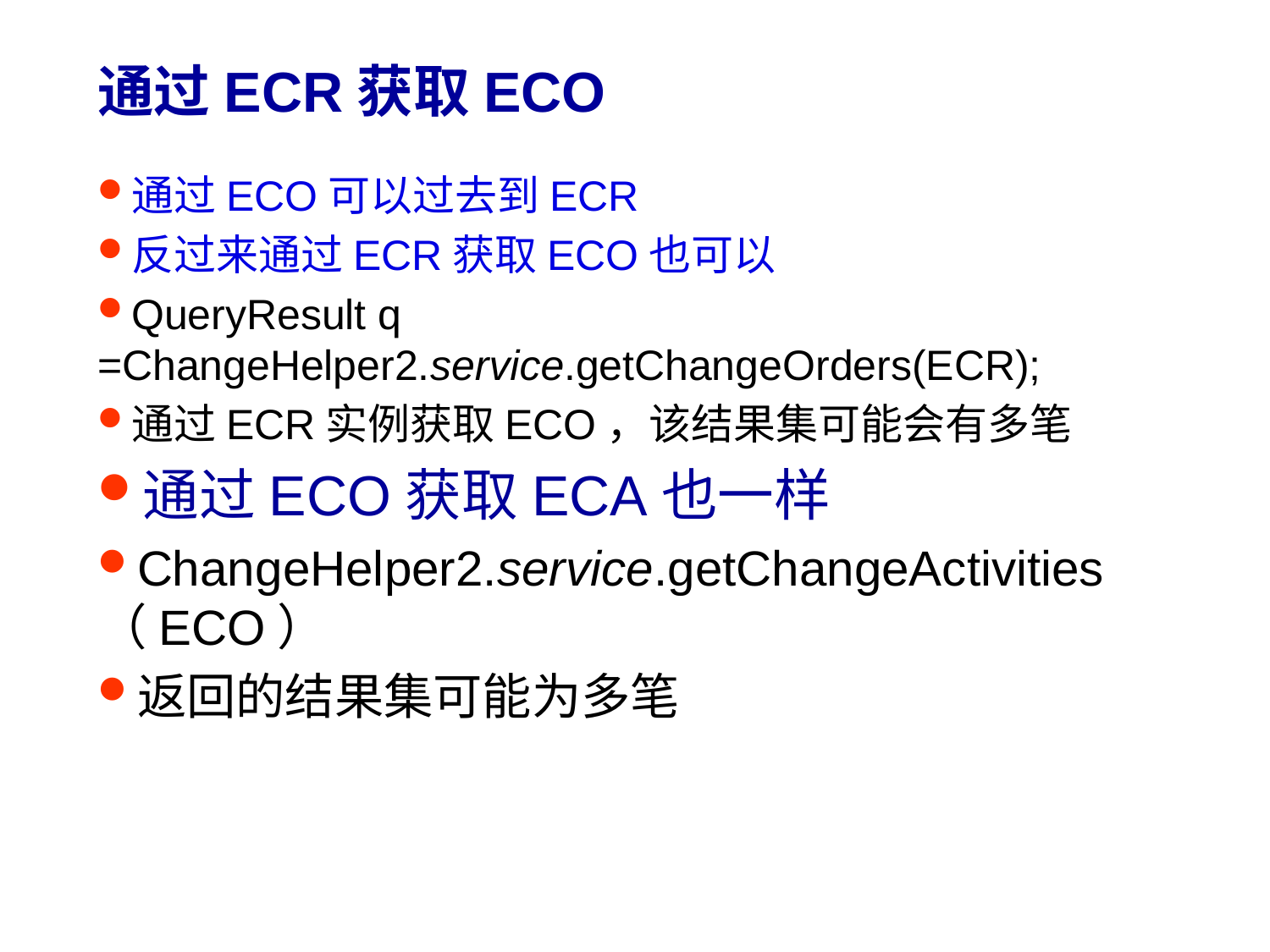

# 通过ECR获取ECO
通过ECO可以过去到ECR
反过来通过ECR获取ECO也可以
QueryResult q =ChangeHelper2.service.getChangeOrders(ECR);
通过ECR实例获取ECO，该结果集可能会有多笔
通过ECO获取ECA也一样
ChangeHelper2.service.getChangeActivities（ECO）
返回的结果集可能为多笔